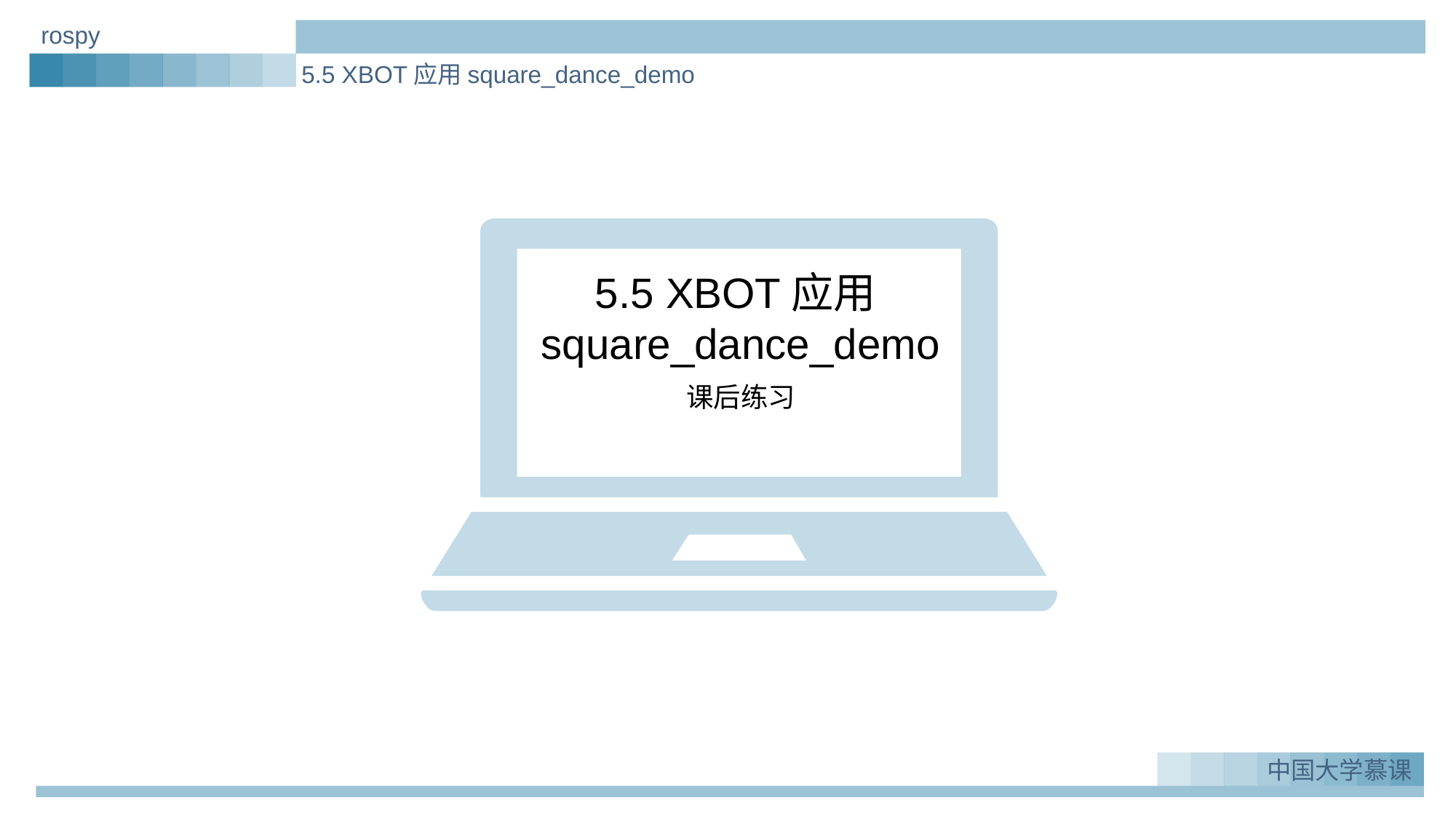

rospy
5.5 XBOT应用square_dance_demo

5.5 XBOT应用square_dance_demo
课后练习
中国大学慕课